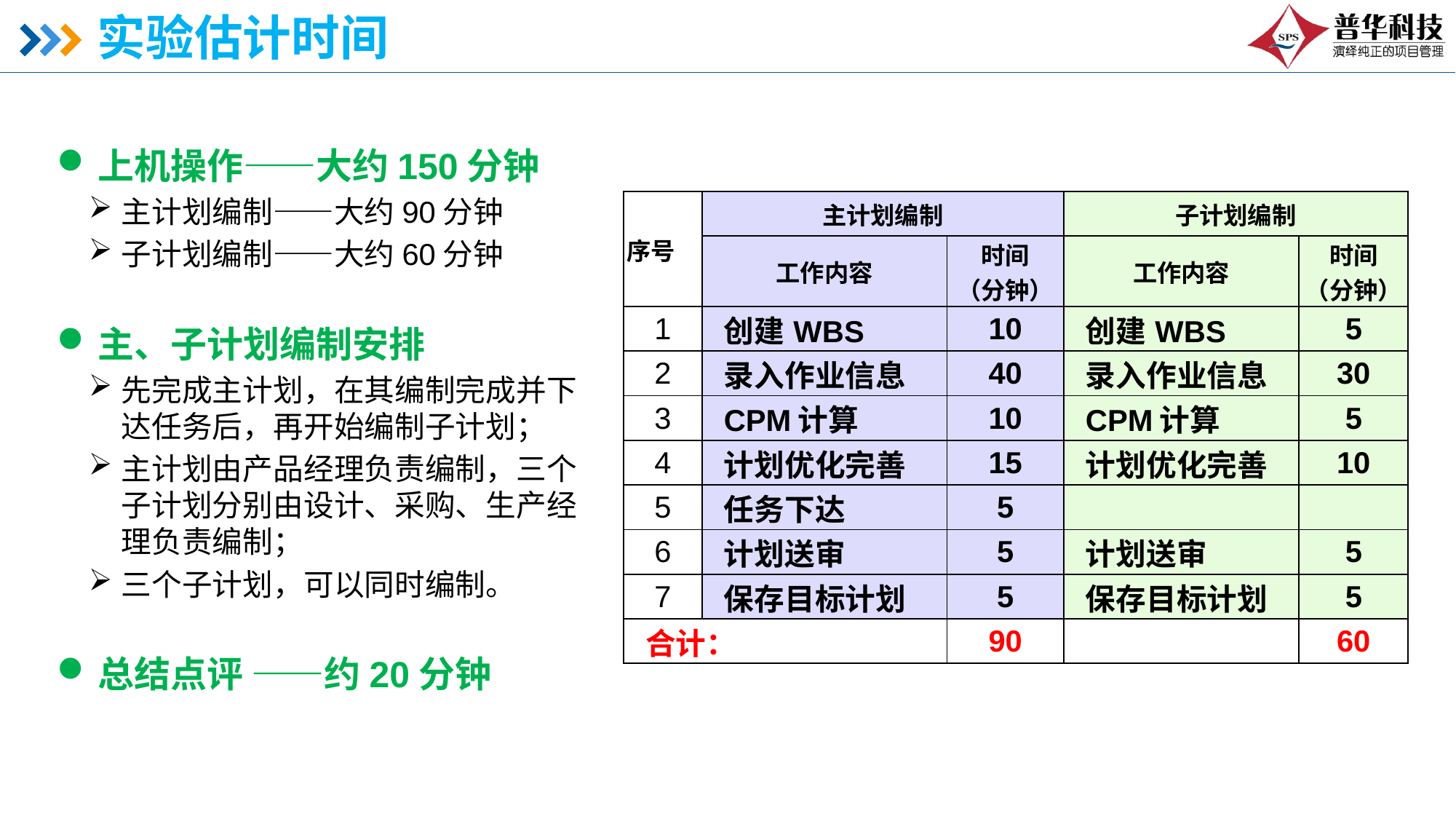

# 实验估计时间
上机操作——大约150分钟
主计划编制——大约90分钟
子计划编制——大约60分钟

主、子计划编制安排
先完成主计划，在其编制完成并下达任务后，再开始编制子计划；
主计划由产品经理负责编制，三个子计划分别由设计、采购、生产经理负责编制；
三个子计划，可以同时编制。

总结点评 ——约20分钟
| 序号 | 主计划编制 |  | 子计划编制 |  |
| --- | --- | --- | --- | --- |
|  | 工作内容 | 时间 （分钟） | 工作内容 | 时间 （分钟） |
| 1 | 创建WBS | 10 | 创建WBS | 5 |
| 2 | 录入作业信息 | 40 | 录入作业信息 | 30 |
| 3 | CPM计算 | 10 | CPM计算 | 5 |
| 4 | 计划优化完善 | 15 | 计划优化完善 | 10 |
| 5 | 任务下达 | 5 |  |  |
| 6 | 计划送审 | 5 | 计划送审 | 5 |
| 7 | 保存目标计划 | 5 | 保存目标计划 | 5 |
| 合计： |  | 90 |  | 60 |